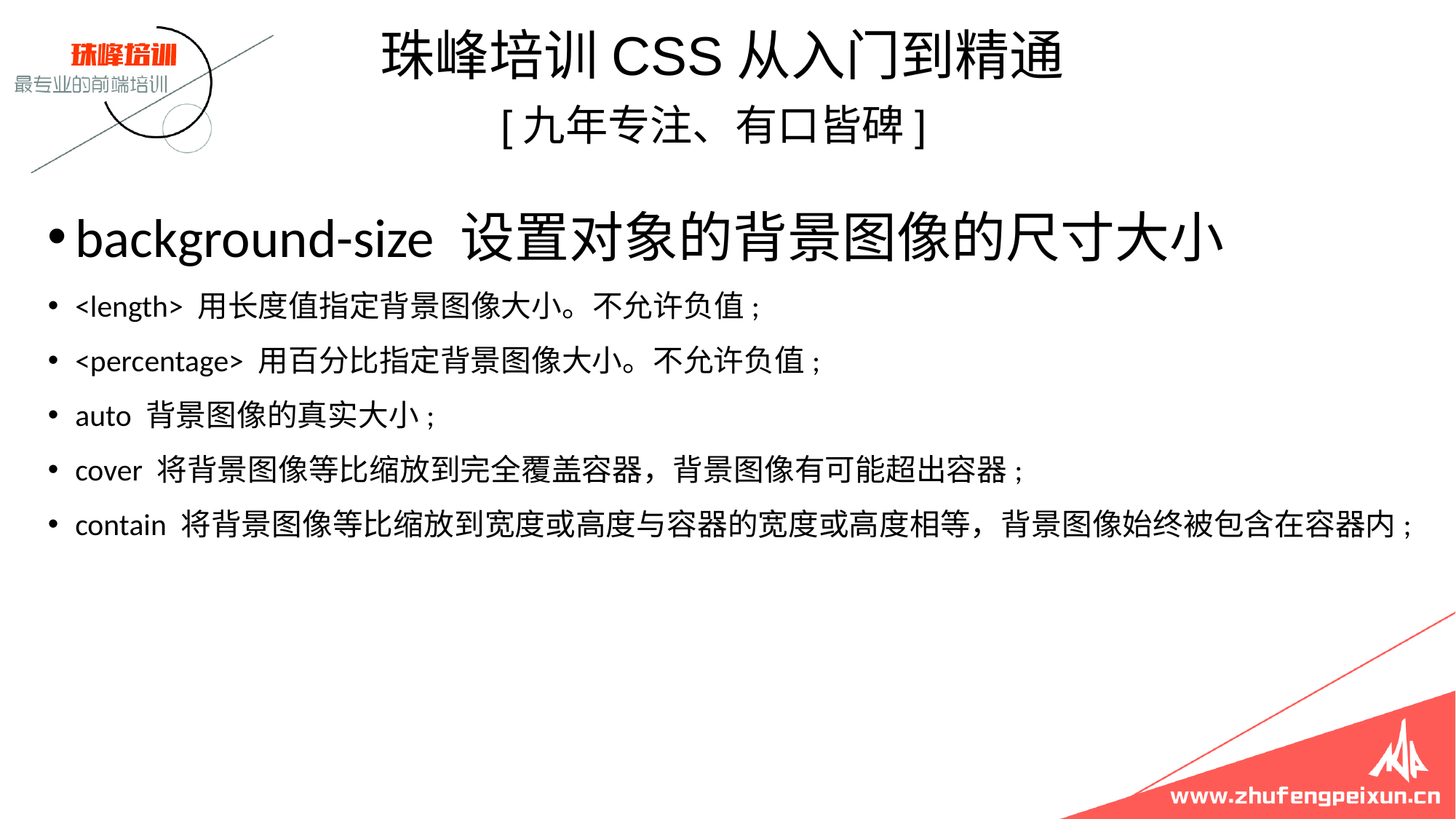

珠峰培训CSS从入门到精通
        [九年专注、有口皆碑]
background-size 设置对象的背景图像的尺寸大小
<length> 用长度值指定背景图像大小。不允许负值;
<percentage> 用百分比指定背景图像大小。不允许负值;
auto 背景图像的真实大小;
cover 将背景图像等比缩放到完全覆盖容器，背景图像有可能超出容器;
contain 将背景图像等比缩放到宽度或高度与容器的宽度或高度相等，背景图像始终被包含在容器内;